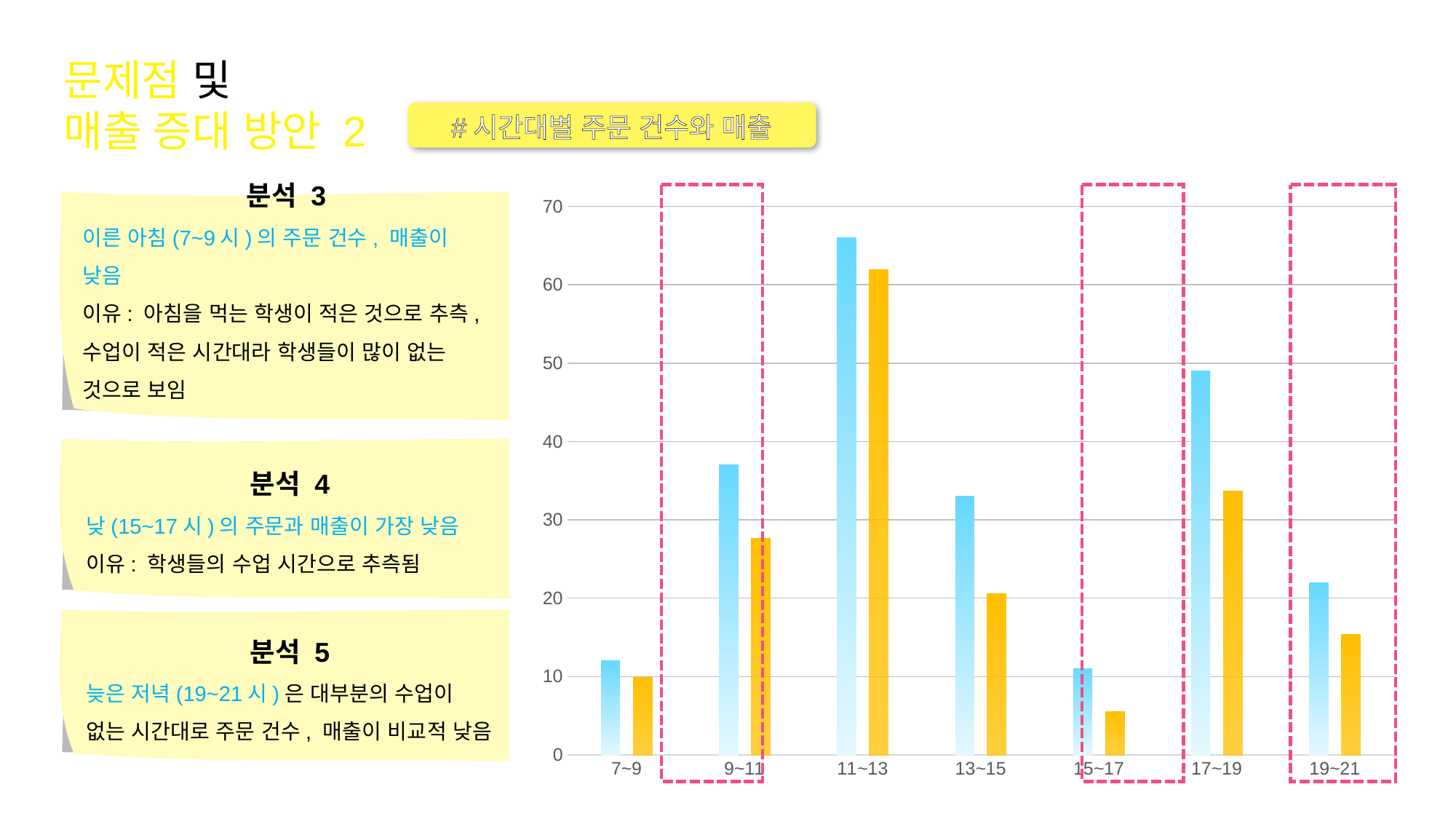

문제점 및
매출 증대 방안 2

#시간대별 주문 건수와 매출

### Chart

| Category | 주문 건수 | 매출(만 원) |
|---|---|---|
| 7~9 | 12.0 | 9.9 |
| 9~11 | 37.0 | 27.65 |
| 11~13 | 66.0 | 61.95 |
| 13~15 | 33.0 | 20.55 |
| 15~17 | 11.0 | 5.5 |
| 17~19 | 49.0 | 33.7 |
| 19~21 | 22.0 | 15.4 |

분석 3
이른 아침(7~9시)의 주문 건수, 매출이 낮음
이유: 아침을 먹는 학생이 적은 것으로 추측, 수업이 적은 시간대라 학생들이 많이 없는 것으로 보임

분석 4
낮(15~17시)의 주문과 매출이 가장 낮음
이유: 학생들의 수업 시간으로 추측됨

분석 5
늦은 저녁(19~21시)은 대부분의 수업이 없는 시간대로 주문 건수, 매출이 비교적 낮음